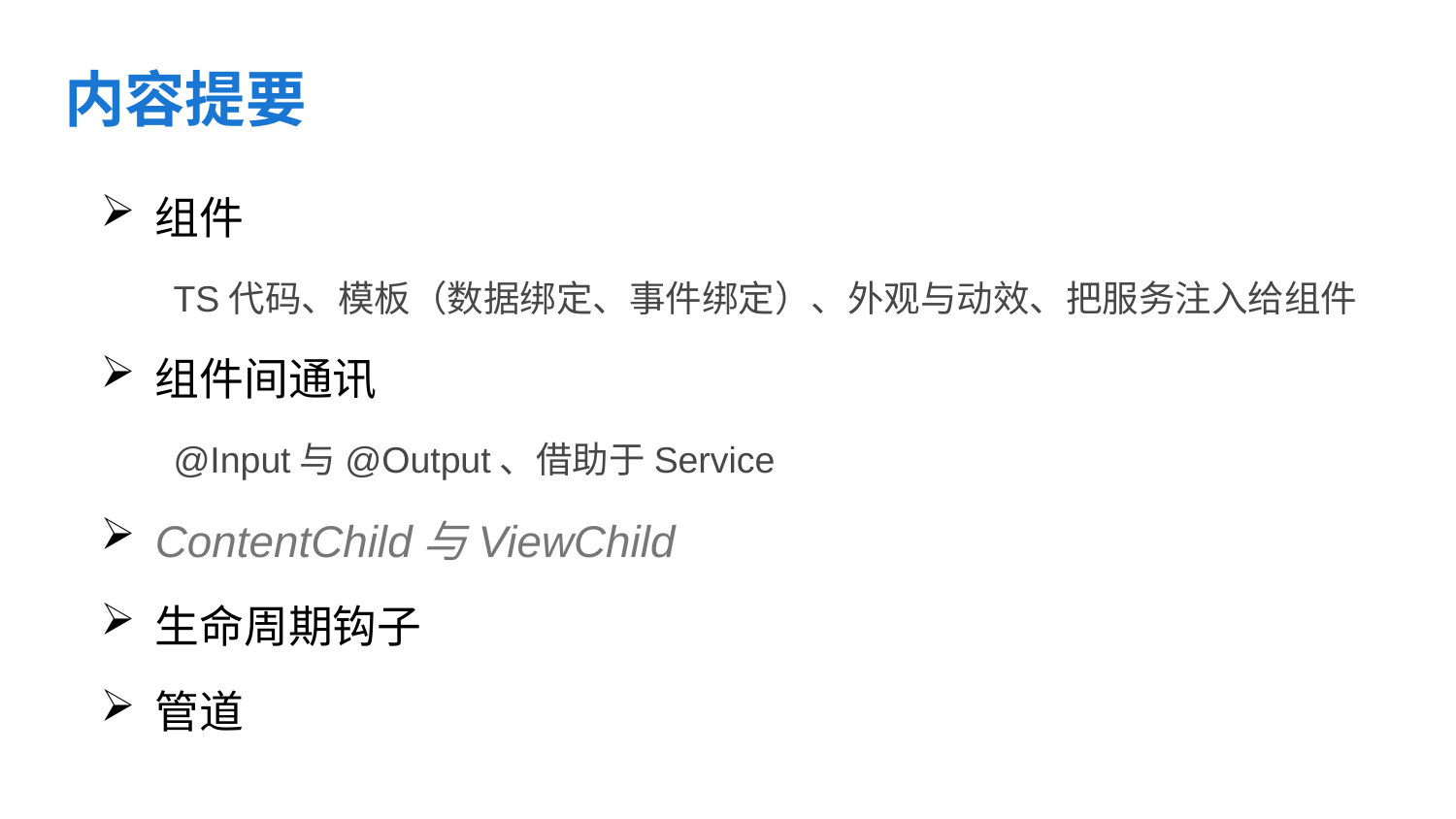

# 内容提要
组件
TS代码、模板（数据绑定、事件绑定）、外观与动效、把服务注入给组件
组件间通讯
@Input与@Output、借助于Service
ContentChild与ViewChild
生命周期钩子
管道